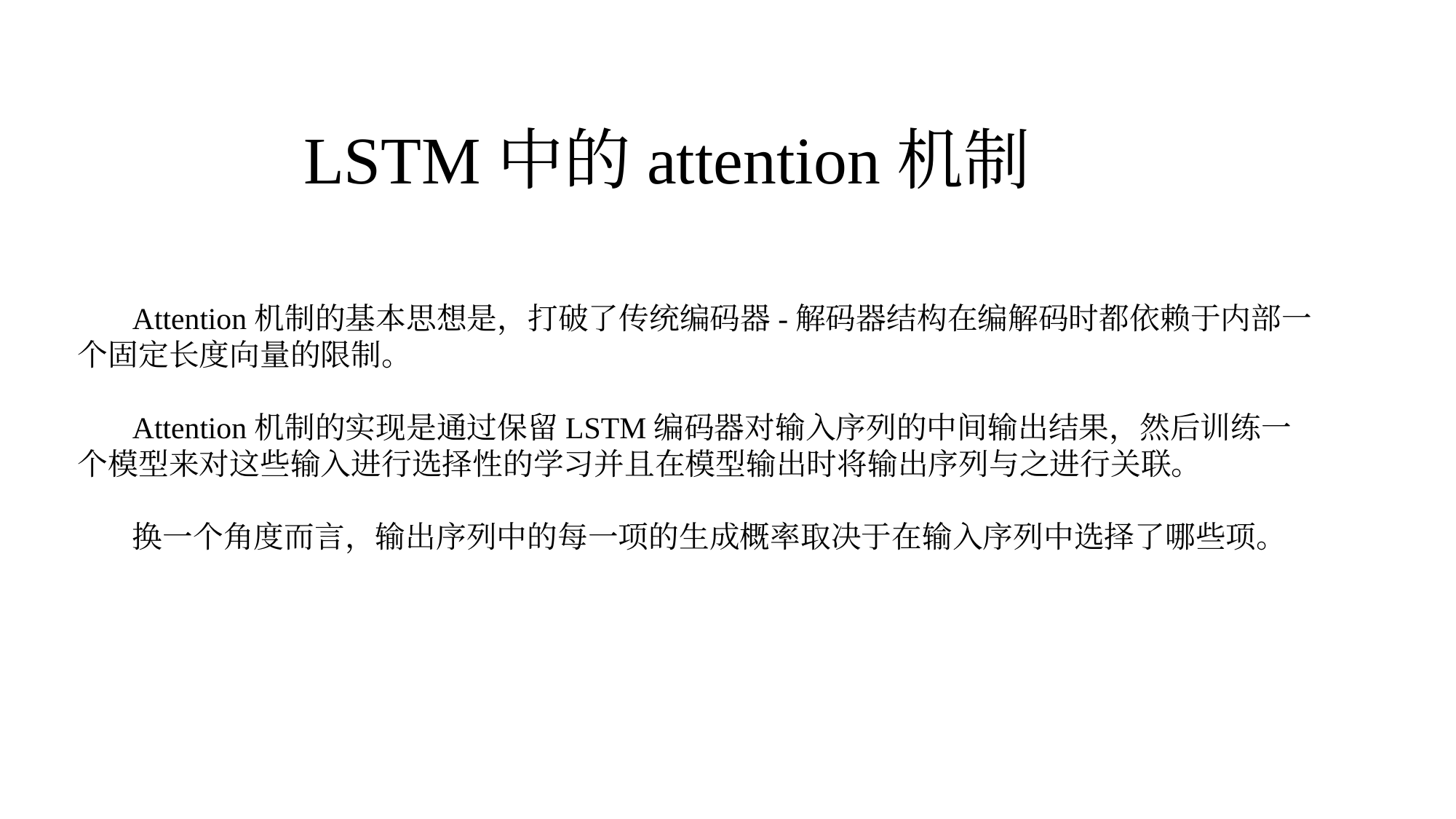

LSTM中的attention机制
Attention机制的基本思想是，打破了传统编码器-解码器结构在编解码时都依赖于内部一个固定长度向量的限制。

Attention机制的实现是通过保留LSTM编码器对输入序列的中间输出结果，然后训练一个模型来对这些输入进行选择性的学习并且在模型输出时将输出序列与之进行关联。

换一个角度而言，输出序列中的每一项的生成概率取决于在输入序列中选择了哪些项。